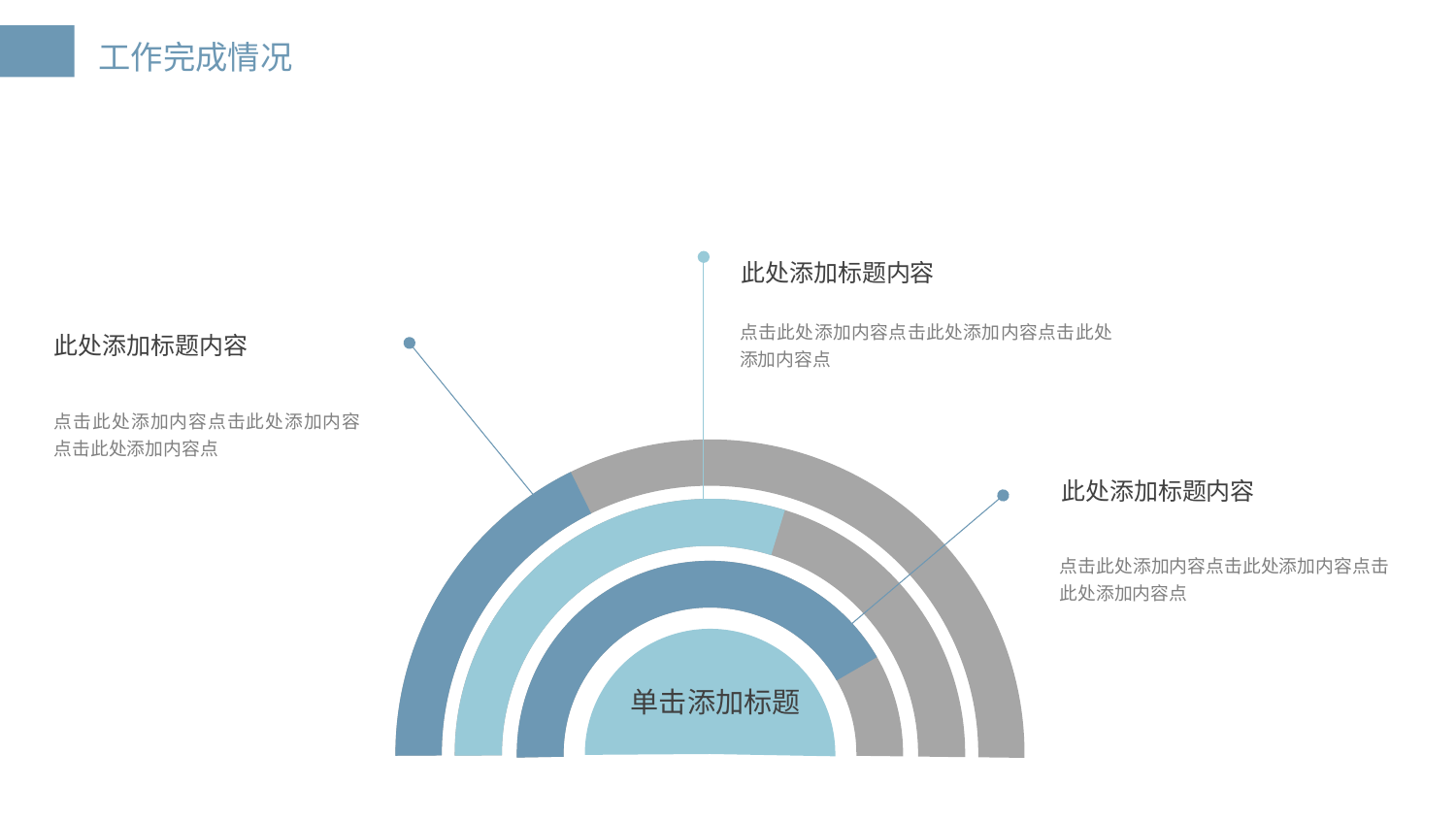

此处添加标题内容
点击此处添加内容点击此处添加内容点击此处添加内容点
此处添加标题内容
点击此处添加内容点击此处添加内容点击此处添加内容点

此处添加标题内容
点击此处添加内容点击此处添加内容点击此处添加内容点

单击添加标题